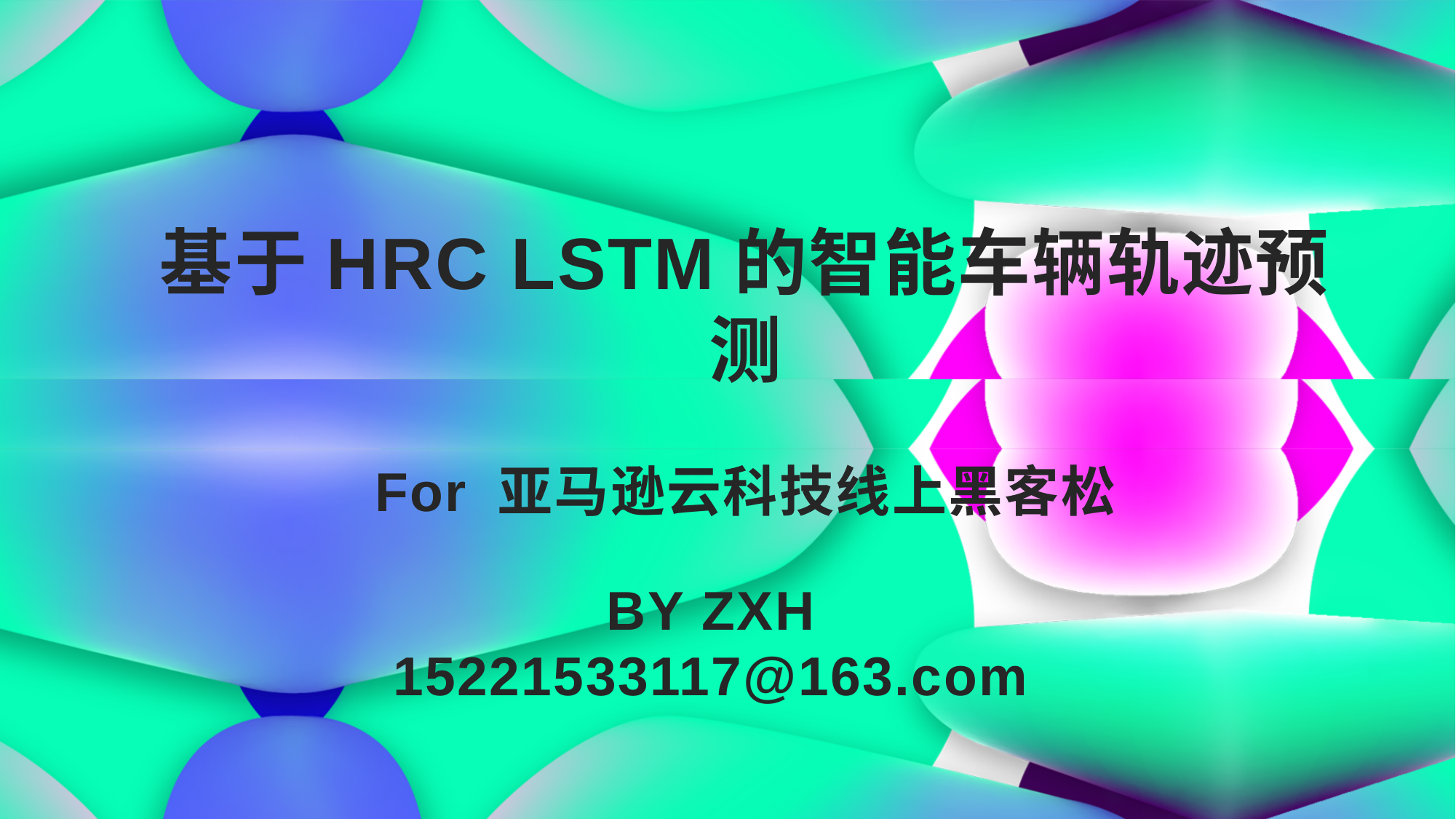

基于HRC LSTM的智能车辆轨迹预测

For 亚马逊云科技线上黑客松
BY ZXH
15221533117@163.com